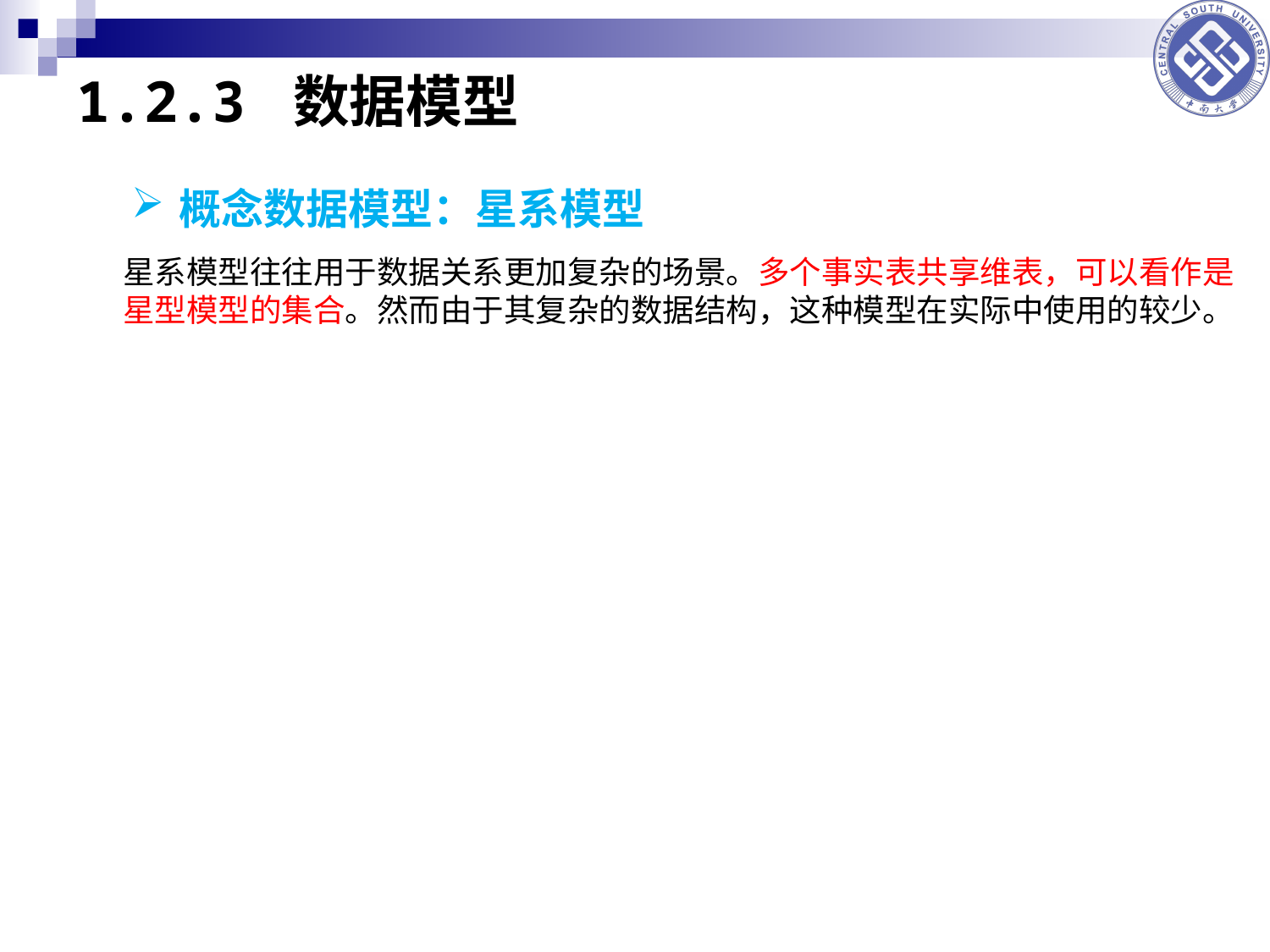

# 1.2.3 数据模型
概念数据模型：星系模型
星系模型往往用于数据关系更加复杂的场景。多个事实表共享维表，可以看作是星型模型的集合。然而由于其复杂的数据结构，这种模型在实际中使用的较少。